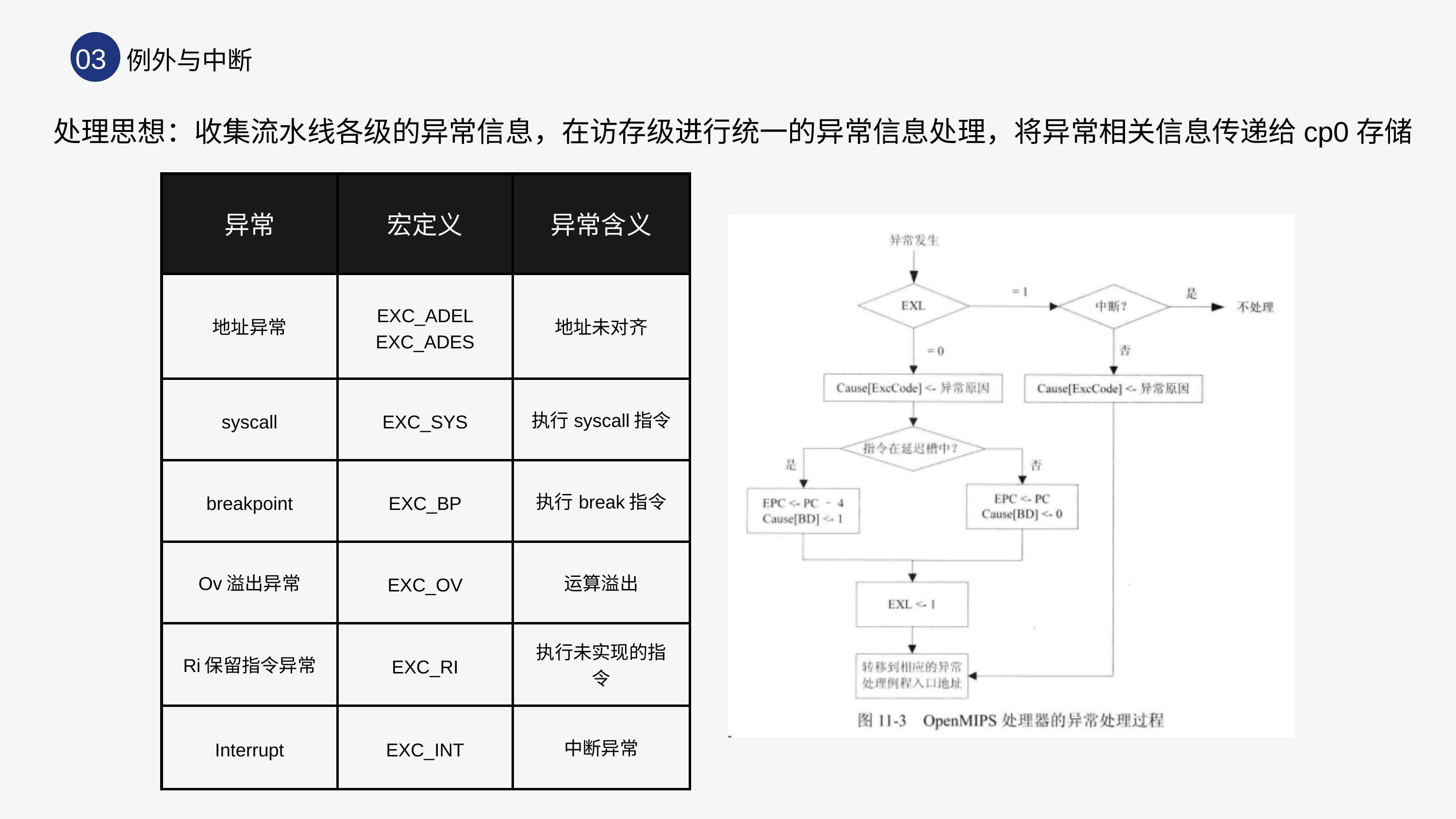

03
例外与中断
处理思想：收集流水线各级的异常信息，在访存级进行统一的异常信息处理，将异常相关信息传递给cp0存储

| 异常 | 宏定义 | 异常含义 |
| --- | --- | --- |
| 地址异常 | EXC\_ADEL EXC\_ADES | 地址未对齐 |
| syscall | EXC\_SYS | 执行syscall指令 |
| breakpoint | EXC\_BP | 执行break指令 |
| Ov溢出异常 | EXC\_OV | 运算溢出 |
| Ri保留指令异常 | EXC\_RI | 执行未实现的指令 |
| Interrupt | EXC\_INT | 中断异常 |